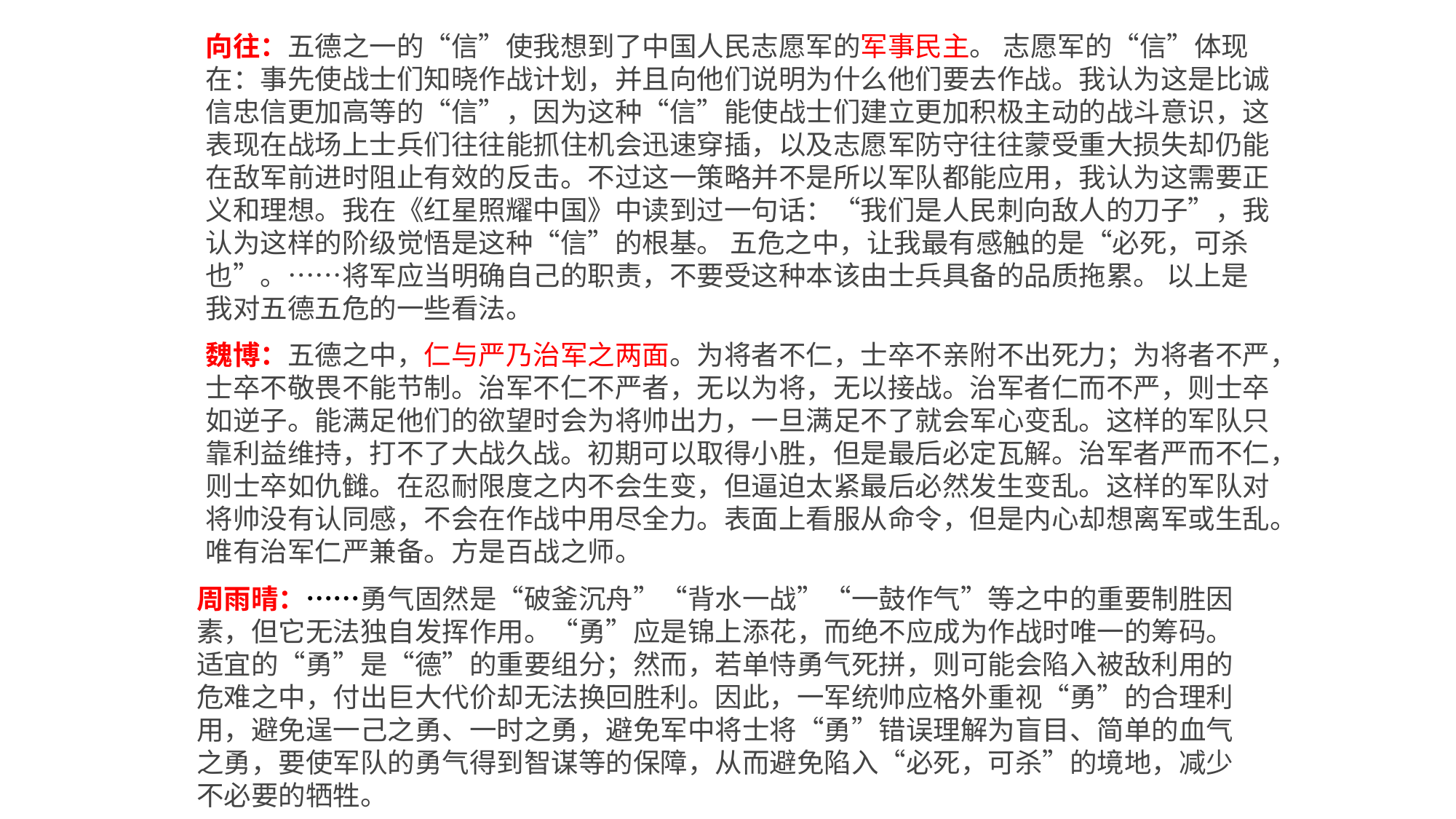

向往：五德之一的“信”使我想到了中国人民志愿军的军事民主。 志愿军的“信”体现在：事先使战士们知晓作战计划，并且向他们说明为什么他们要去作战。我认为这是比诚信忠信更加高等的“信”，因为这种“信”能使战士们建立更加积极主动的战斗意识，这表现在战场上士兵们往往能抓住机会迅速穿插，以及志愿军防守往往蒙受重大损失却仍能在敌军前进时阻止有效的反击。不过这一策略并不是所以军队都能应用，我认为这需要正义和理想。我在《红星照耀中国》中读到过一句话：“我们是人民刺向敌人的刀子”，我认为这样的阶级觉悟是这种“信”的根基。 五危之中，让我最有感触的是“必死，可杀也”。……将军应当明确自己的职责，不要受这种本该由士兵具备的品质拖累。 以上是我对五德五危的一些看法。
魏博：五德之中，仁与严乃治军之两面。为将者不仁，士卒不亲附不出死力；为将者不严，士卒不敬畏不能节制。治军不仁不严者，无以为将，无以接战。治军者仁而不严，则士卒如逆子。能满足他们的欲望时会为将帅出力，一旦满足不了就会军心变乱。这样的军队只靠利益维持，打不了大战久战。初期可以取得小胜，但是最后必定瓦解。治军者严而不仁，则士卒如仇雠。在忍耐限度之内不会生变，但逼迫太紧最后必然发生变乱。这样的军队对将帅没有认同感，不会在作战中用尽全力。表面上看服从命令，但是内心却想离军或生乱。唯有治军仁严兼备。方是百战之师。
周雨晴：……勇气固然是“破釜沉舟”“背水一战”“一鼓作气”等之中的重要制胜因素，但它无法独自发挥作用。“勇”应是锦上添花，而绝不应成为作战时唯一的筹码。适宜的“勇”是“德”的重要组分；然而，若单恃勇气死拼，则可能会陷入被敌利用的危难之中，付出巨大代价却无法换回胜利。因此，一军统帅应格外重视“勇”的合理利用，避免逞一己之勇、一时之勇，避免军中将士将“勇”错误理解为盲目、简单的血气之勇，要使军队的勇气得到智谋等的保障，从而避免陷入“必死，可杀”的境地，减少不必要的牺牲。